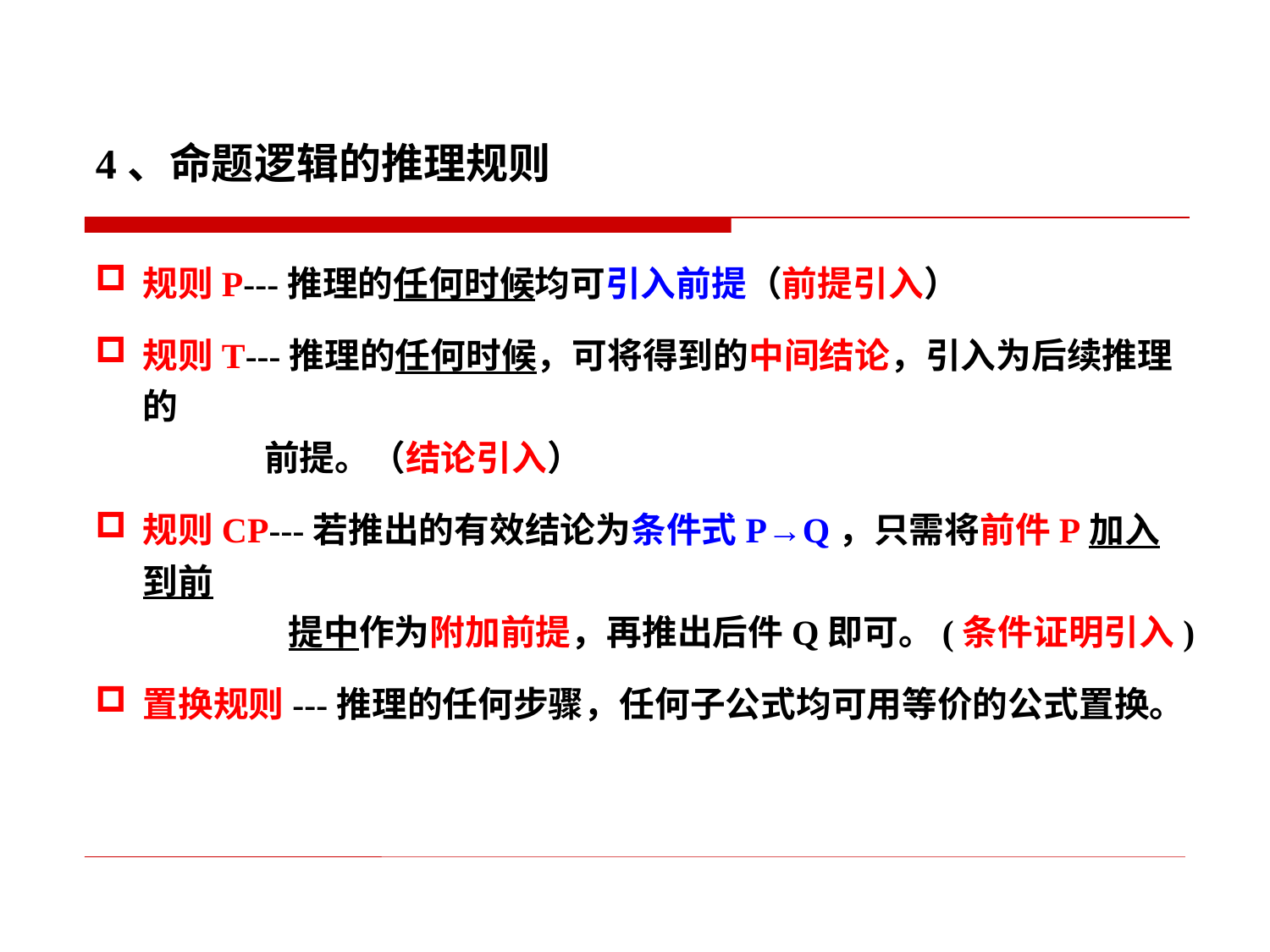

4、命题逻辑的推理规则
规则P---推理的任何时候均可引入前提（前提引入）
规则T---推理的任何时候，可将得到的中间结论，引入为后续推理的
                    前提。（结论引入）
规则CP---若推出的有效结论为条件式P→Q，只需将前件P加入到前
                       提中作为附加前提，再推出后件Q即可。(条件证明引入)
置换规则---推理的任何步骤，任何子公式均可用等价的公式置换。